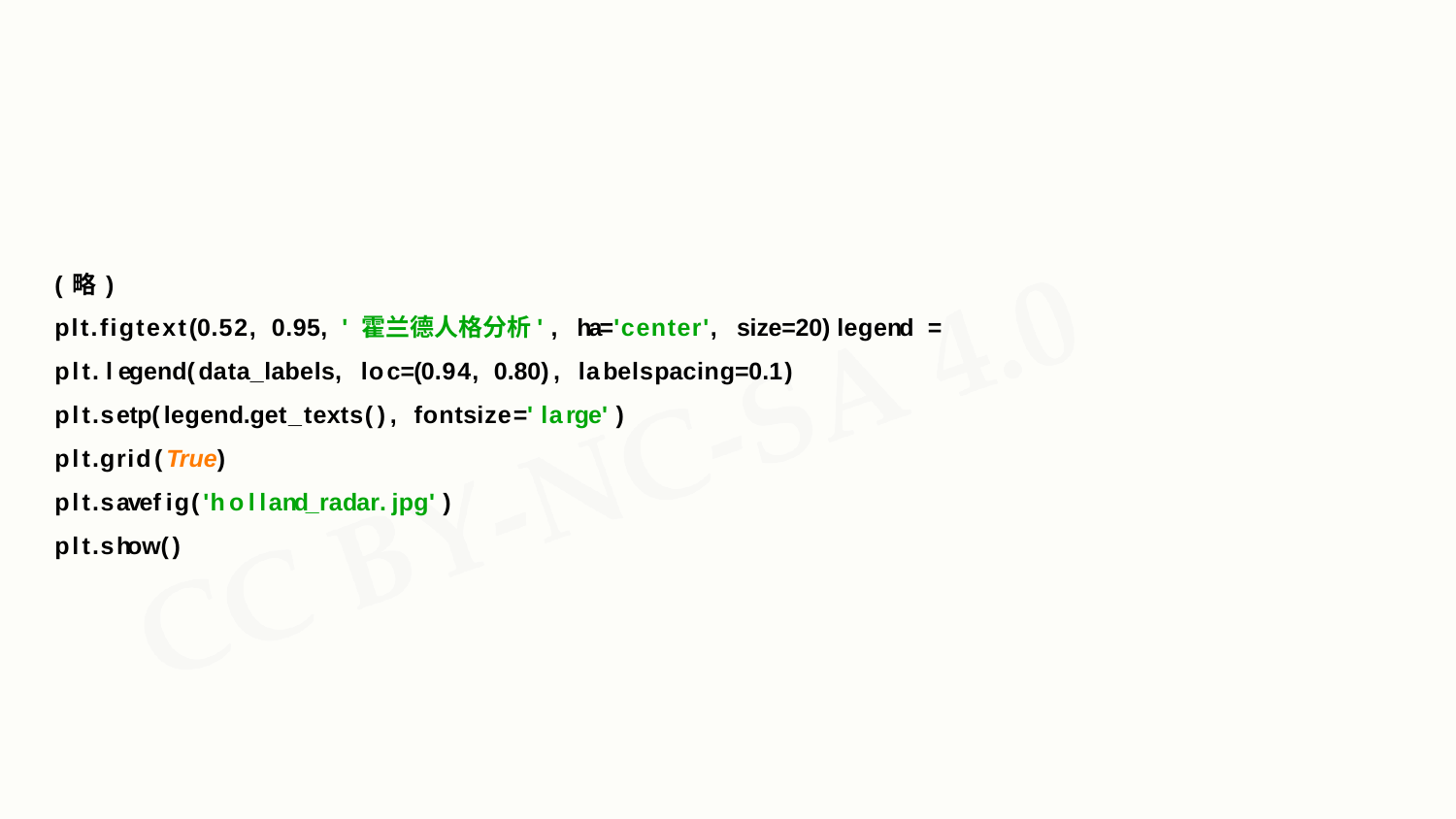

(略)
plt.figtext(0.52,  0.95,  '霍兰德人格分析',  ha='center',  size=20) legend  =  plt.legend(data_labels,  loc=(0.94,  0.80),  labelspacing=0.1) plt.setp(legend.get_texts(),  fontsize='large')
plt.grid(True) plt.savefig('holland_radar.jpg') plt.show()